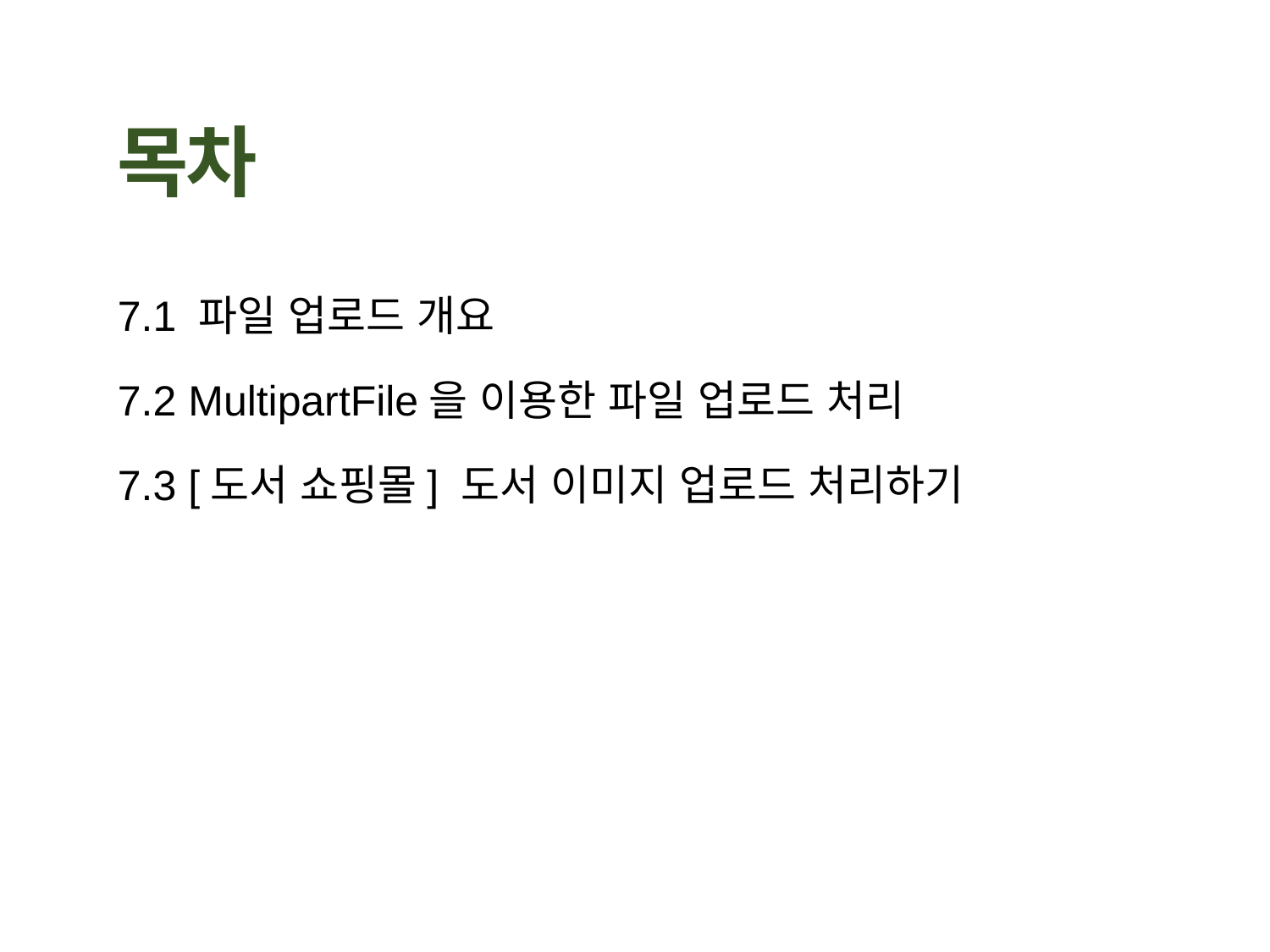

7.1 파일 업로드 개요
7.2 MultipartFile을 이용한 파일 업로드 처리
7.3 [도서 쇼핑몰] 도서 이미지 업로드 처리하기